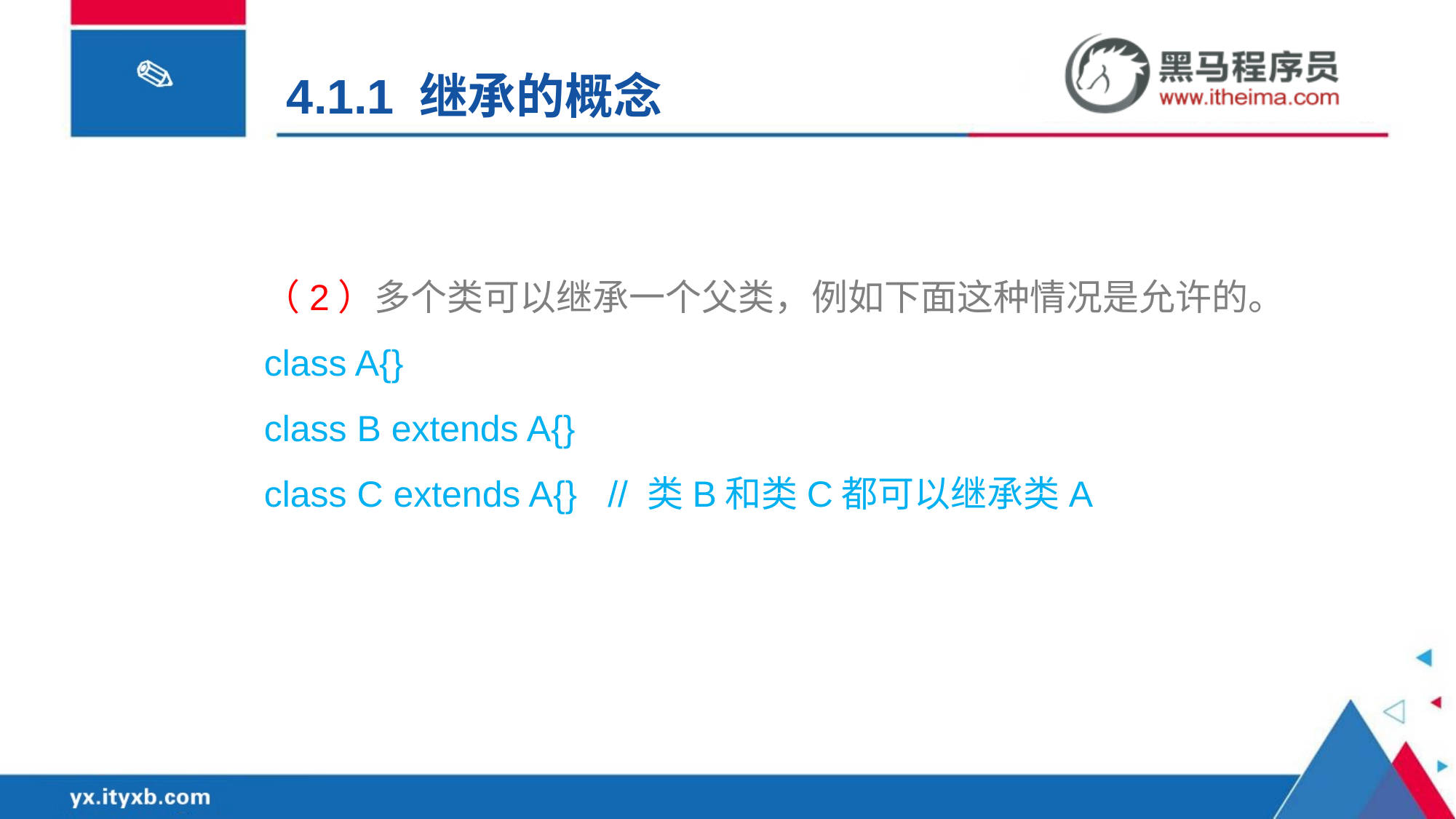

4.1.1 继承的概念
（2）多个类可以继承一个父类，例如下面这种情况是允许的。
class A{}
class B extends A{}
class C extends A{}   // 类B和类C都可以继承类A